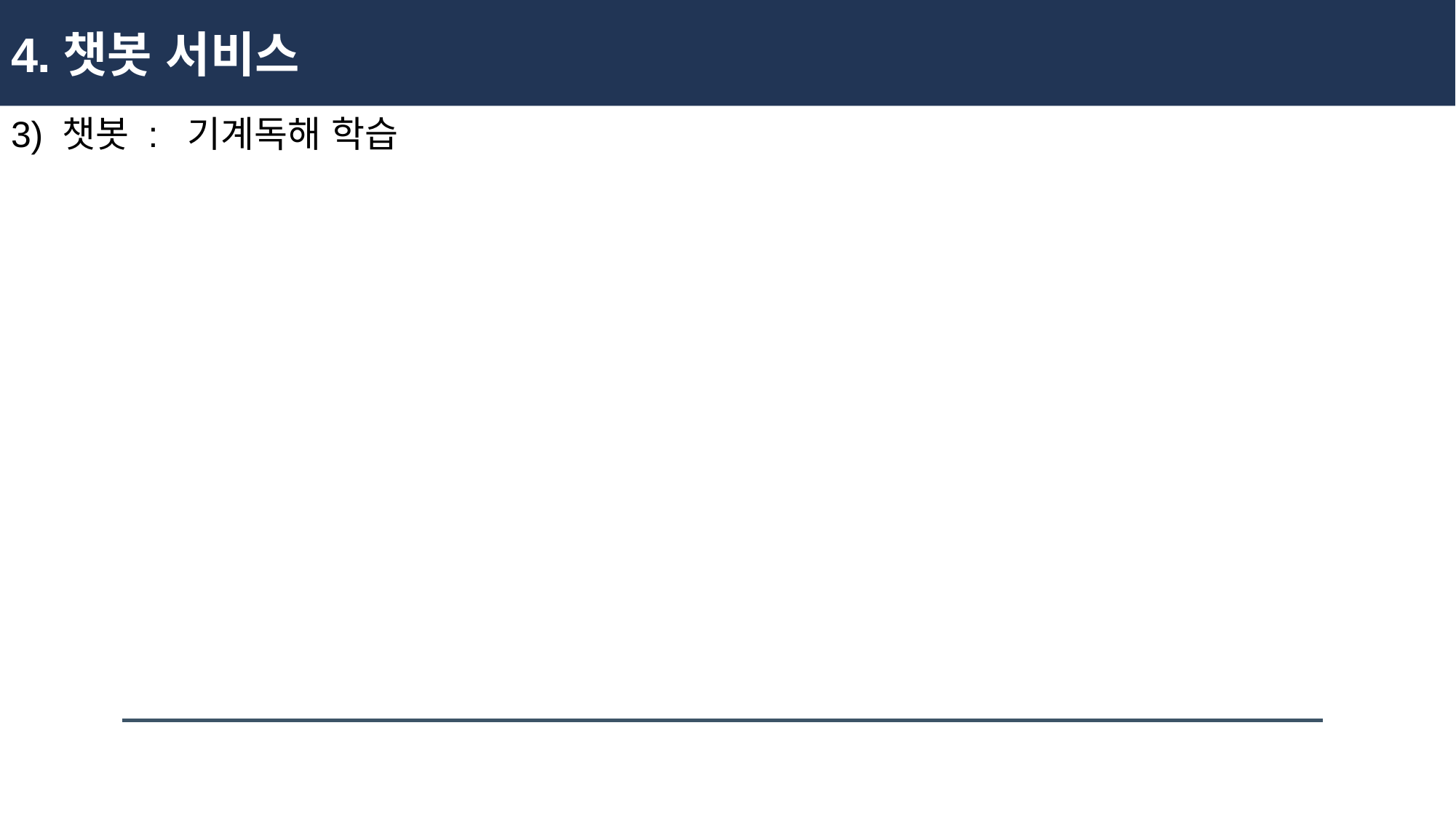

4.챗봇 서비스
3) 챗봇 :  기계독해 학습